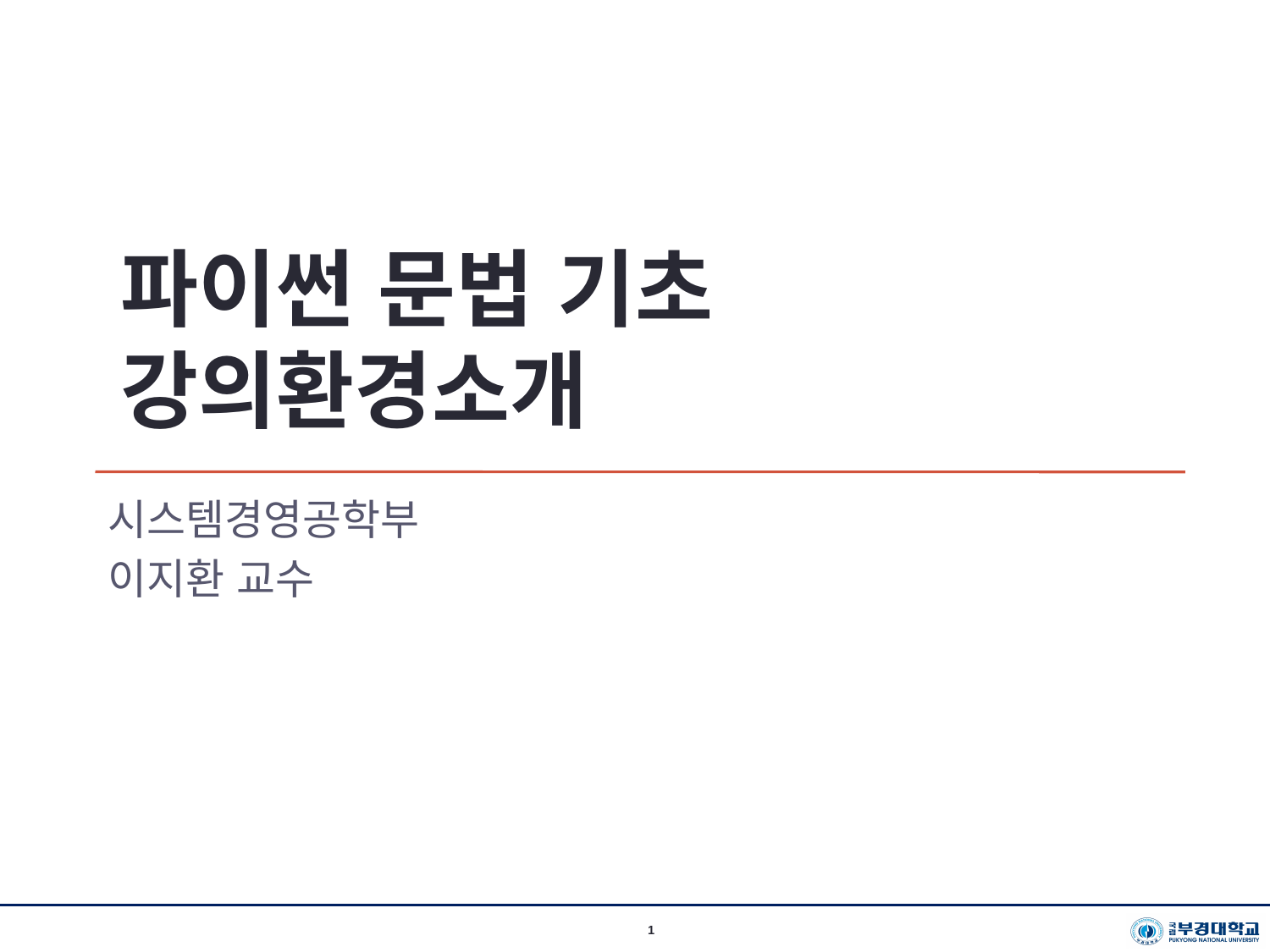

파이썬 문법 기초
강의환경소개
시스템경영공학부
이지환 교수